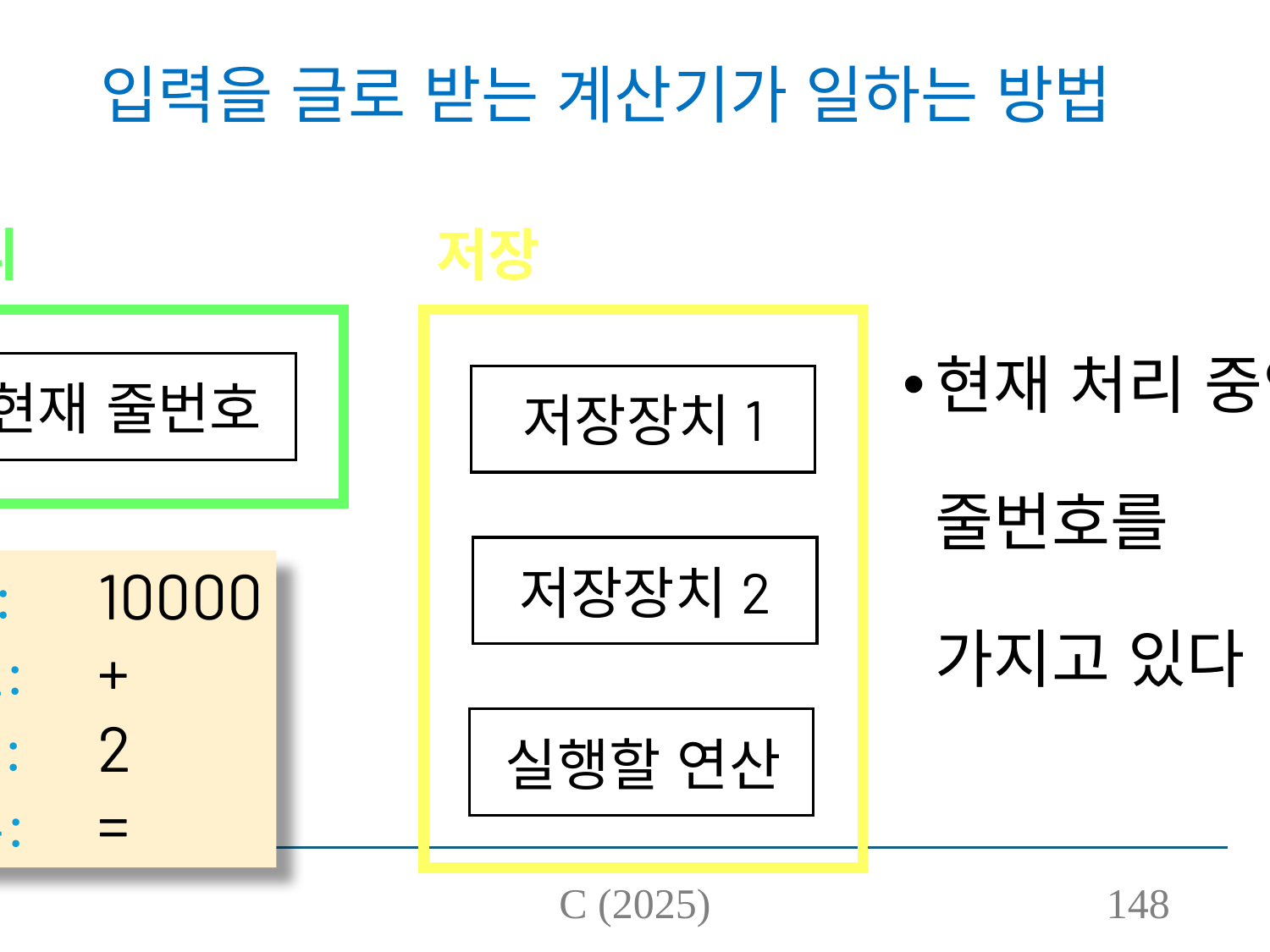

# 입력을 글로 받는 계산기가 일하는 방법
관리
저장

현재 처리 중인
줄번호를
가지고 있다

현재 줄번호

저장장치1

저장장치2
1:	10000
2:	+
3:	2
4:	=

실행할 연산
C (2025)
148